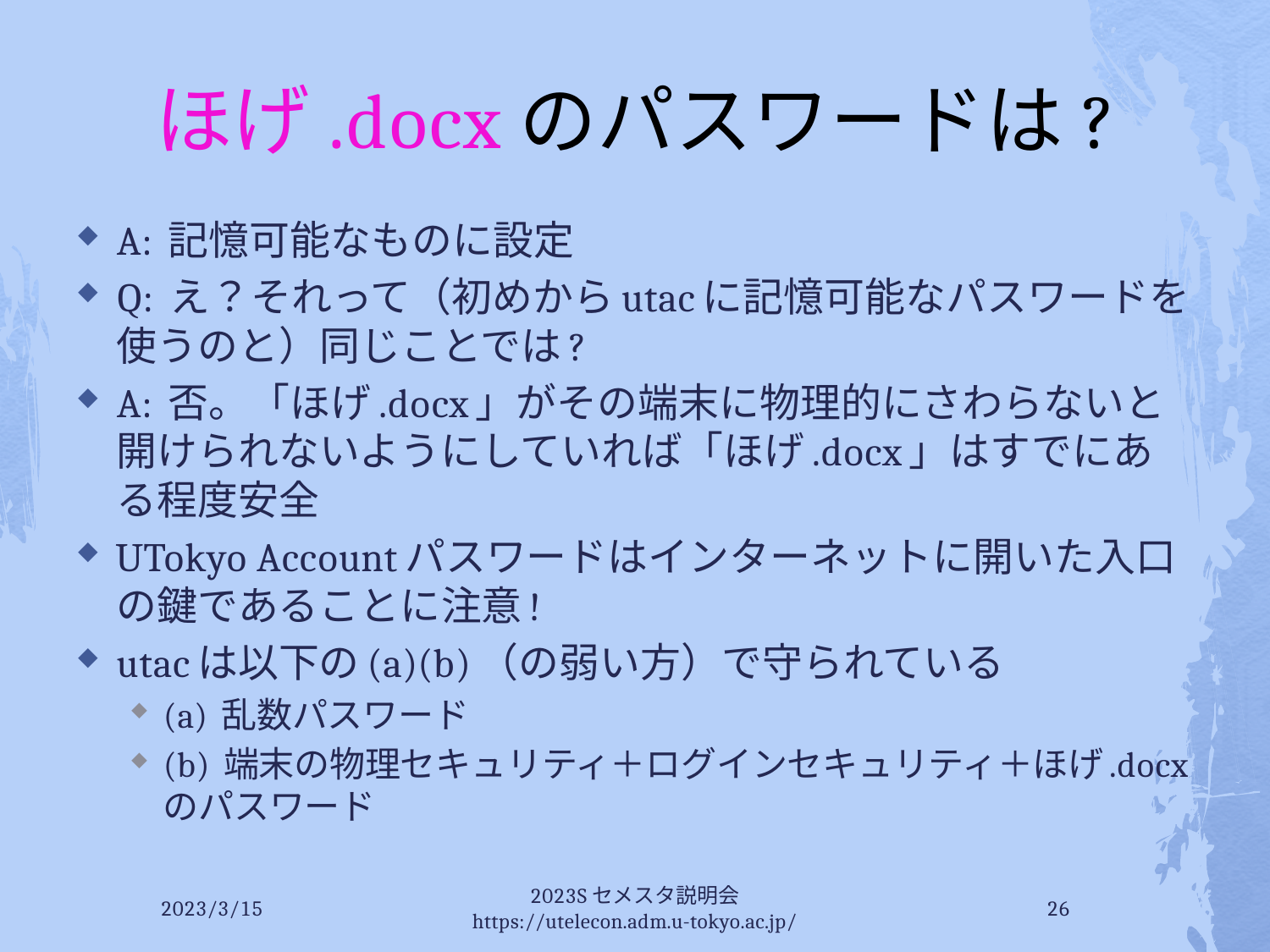

# ほげ.docxのパスワードは?
A: 記憶可能なものに設定
Q: え？それって（初めからutacに記憶可能なパスワードを使うのと）同じことでは?
A: 否。「ほげ.docx」がその端末に物理的にさわらないと開けられないようにしていれば「ほげ.docx」はすでにある程度安全
UTokyo Accountパスワードはインターネットに開いた入口の鍵であることに注意!
utacは以下の(a)(b)（の弱い方）で守られている
(a) 乱数パスワード
(b) 端末の物理セキュリティ＋ログインセキュリティ＋ほげ.docxのパスワード
2023/3/15
2023Sセメスタ説明会 https://utelecon.adm.u-tokyo.ac.jp/
26